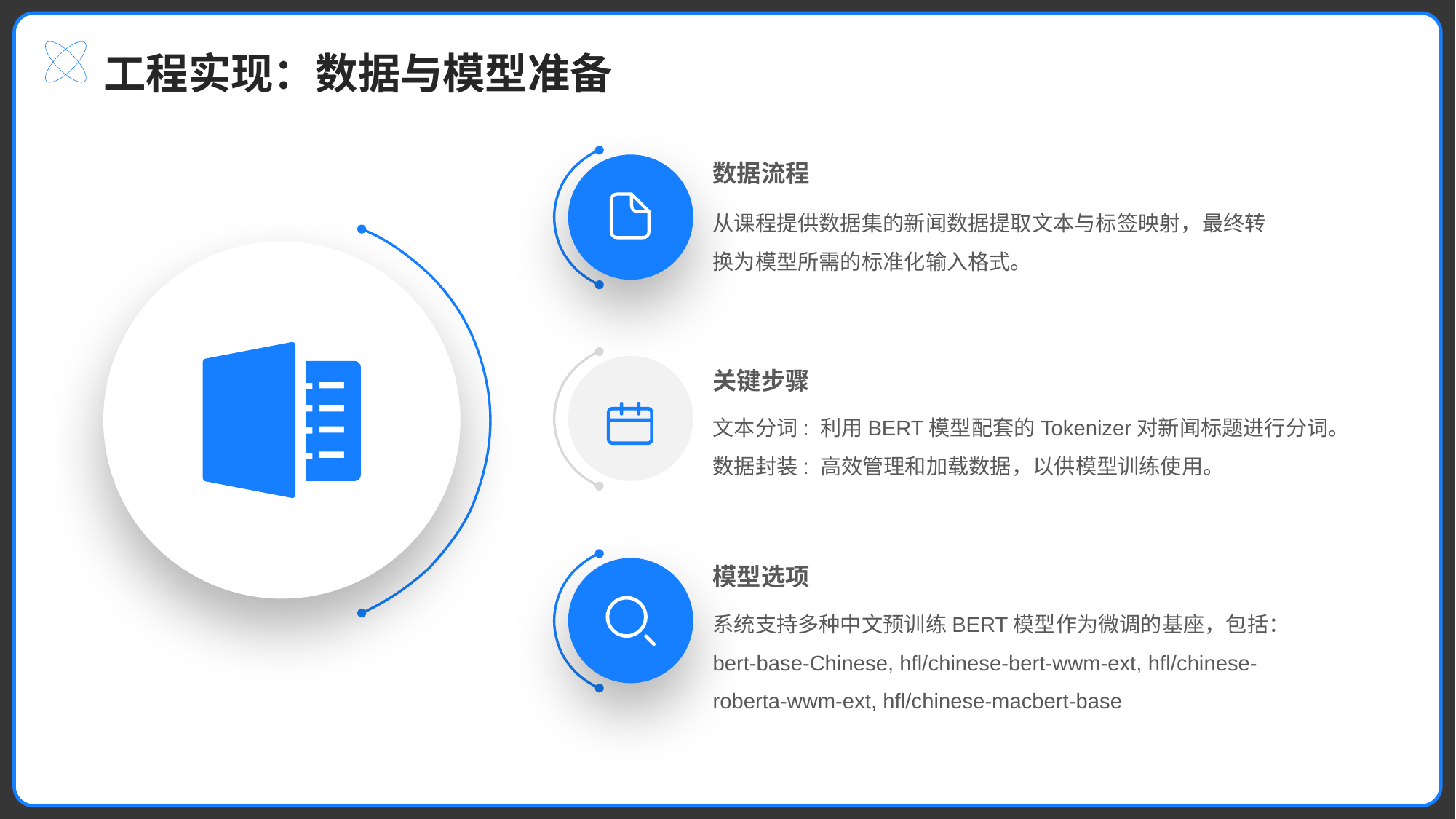

工程实现：数据与模型准备

数据流程

从课程提供数据集的新闻数据提取文本与标签映射，最终转换为模型所需的标准化输入格式。

关键步骤

文本分词: 利用BERT模型配套的Tokenizer对新闻标题进行分词。
数据封装: 高效管理和加载数据，以供模型训练使用。
模型选项

系统支持多种中文预训练BERT模型作为微调的基座，包括：bert-base-Chinese, hfl/chinese-bert-wwm-ext, hfl/chinese-roberta-wwm-ext, hfl/chinese-macbert-base